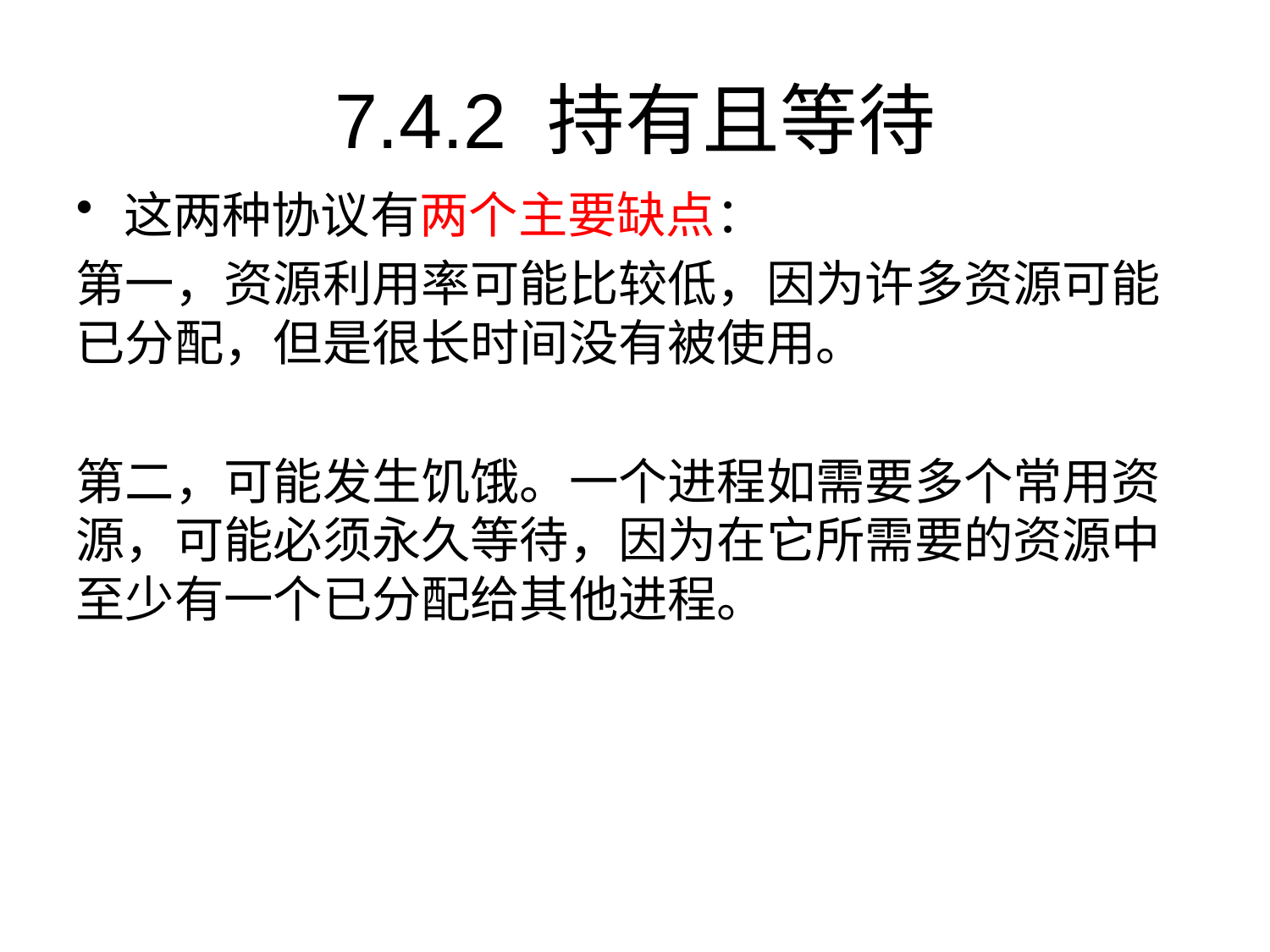

# 7.4.2 持有且等待
这两种协议有两个主要缺点：
第一，资源利用率可能比较低，因为许多资源可能已分配，但是很长时间没有被使用。

第二，可能发生饥饿。一个进程如需要多个常用资源，可能必须永久等待，因为在它所需要的资源中至少有一个已分配给其他进程。